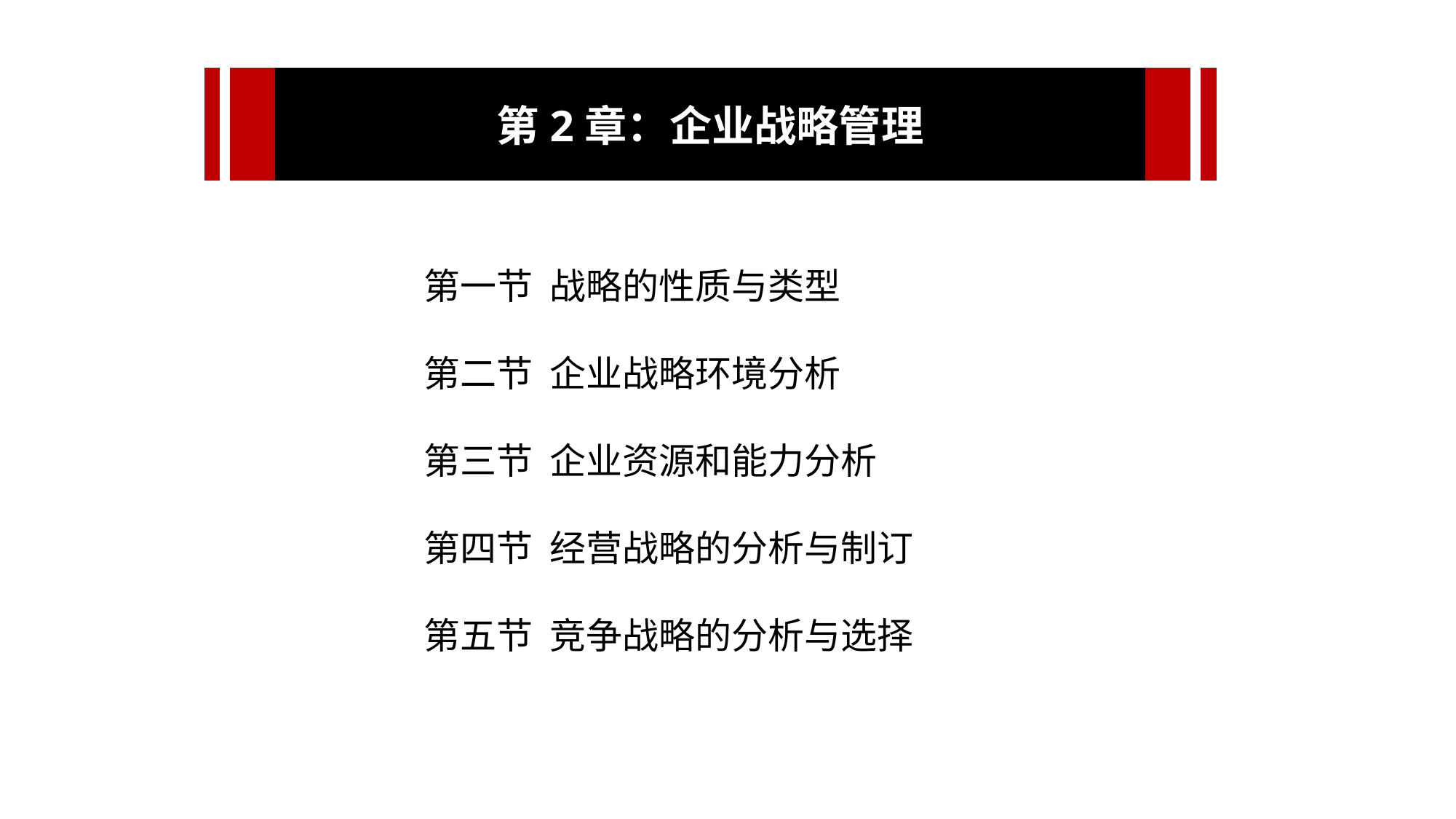

第2章：企业战略管理

第一节  战略的性质与类型
第二节  企业战略环境分析
第三节  企业资源和能力分析
第四节  经营战略的分析与制订
第五节  竞争战略的分析与选择